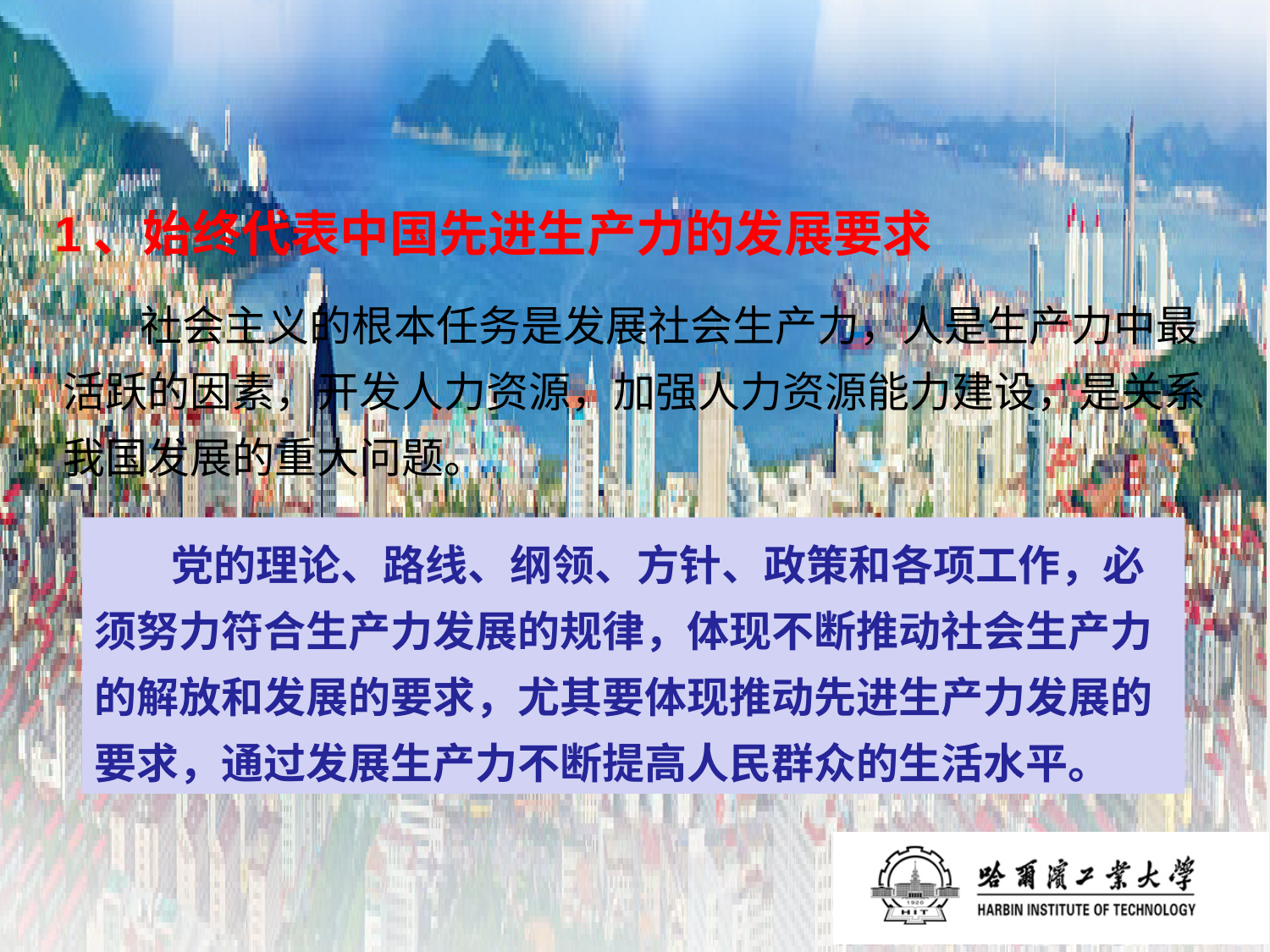

# 1、始终代表中国先进生产力的发展要求
       社会主义的根本任务是发展社会生产力，人是生产力中最活跃的因素，开发人力资源，加强人力资源能力建设，是关系我国发展的重大问题。

       党的理论、路线、纲领、方针、政策和各项工作，必须努力符合生产力发展的规律，体现不断推动社会生产力的解放和发展的要求，尤其要体现推动先进生产力发展的要求，通过发展生产力不断提高人民群众的生活水平。